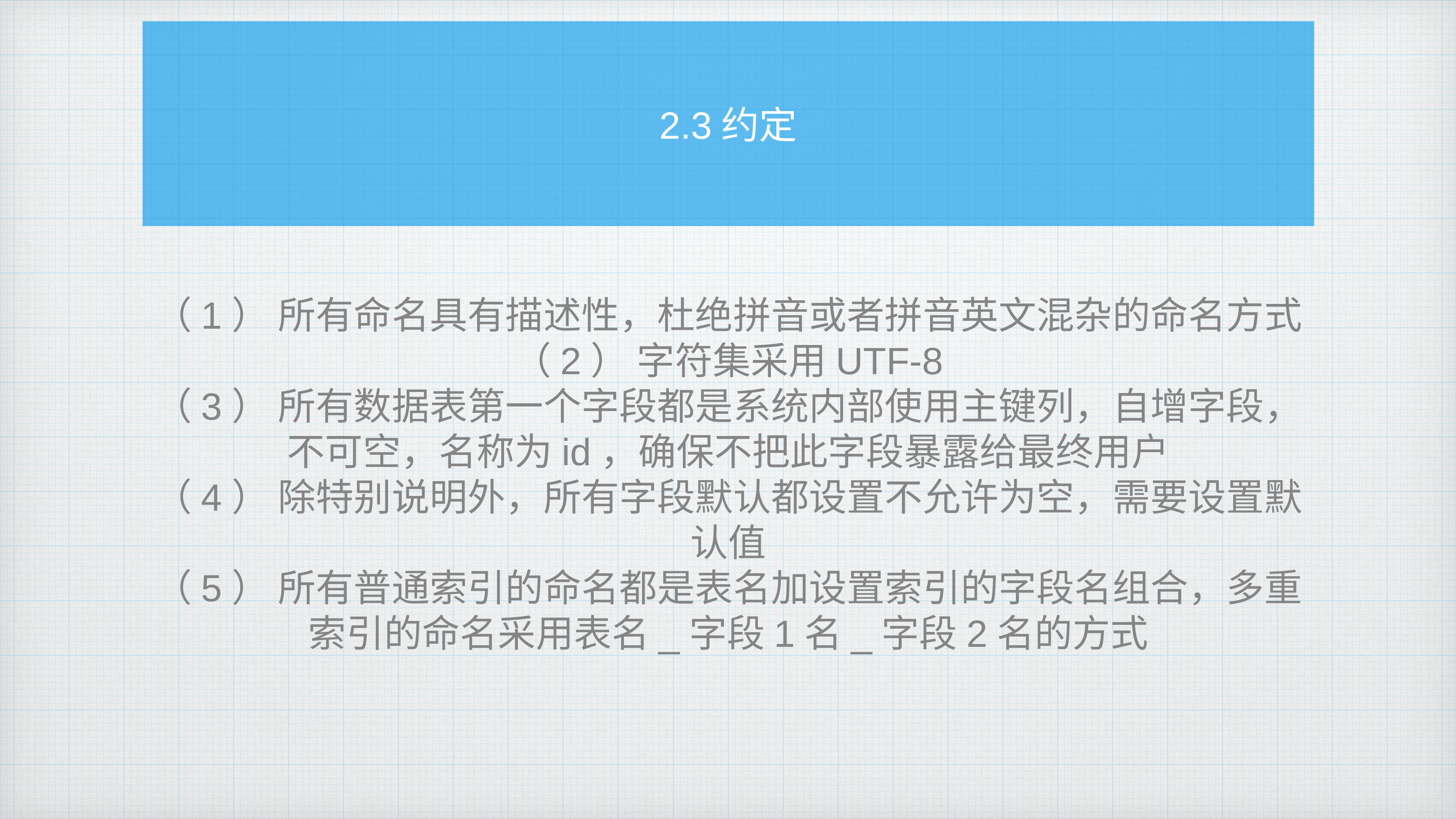

# 2.3约定
（1） 所有命名具有描述性，杜绝拼音或者拼音英文混杂的命名方式
（2） 字符集采用UTF-8
（3） 所有数据表第一个字段都是系统内部使用主键列，自增字段，不可空，名称为id，确保不把此字段暴露给最终用户
（4） 除特别说明外，所有字段默认都设置不允许为空，需要设置默认值
（5） 所有普通索引的命名都是表名加设置索引的字段名组合，多重索引的命名采用表名_字段1名_字段2名的方式